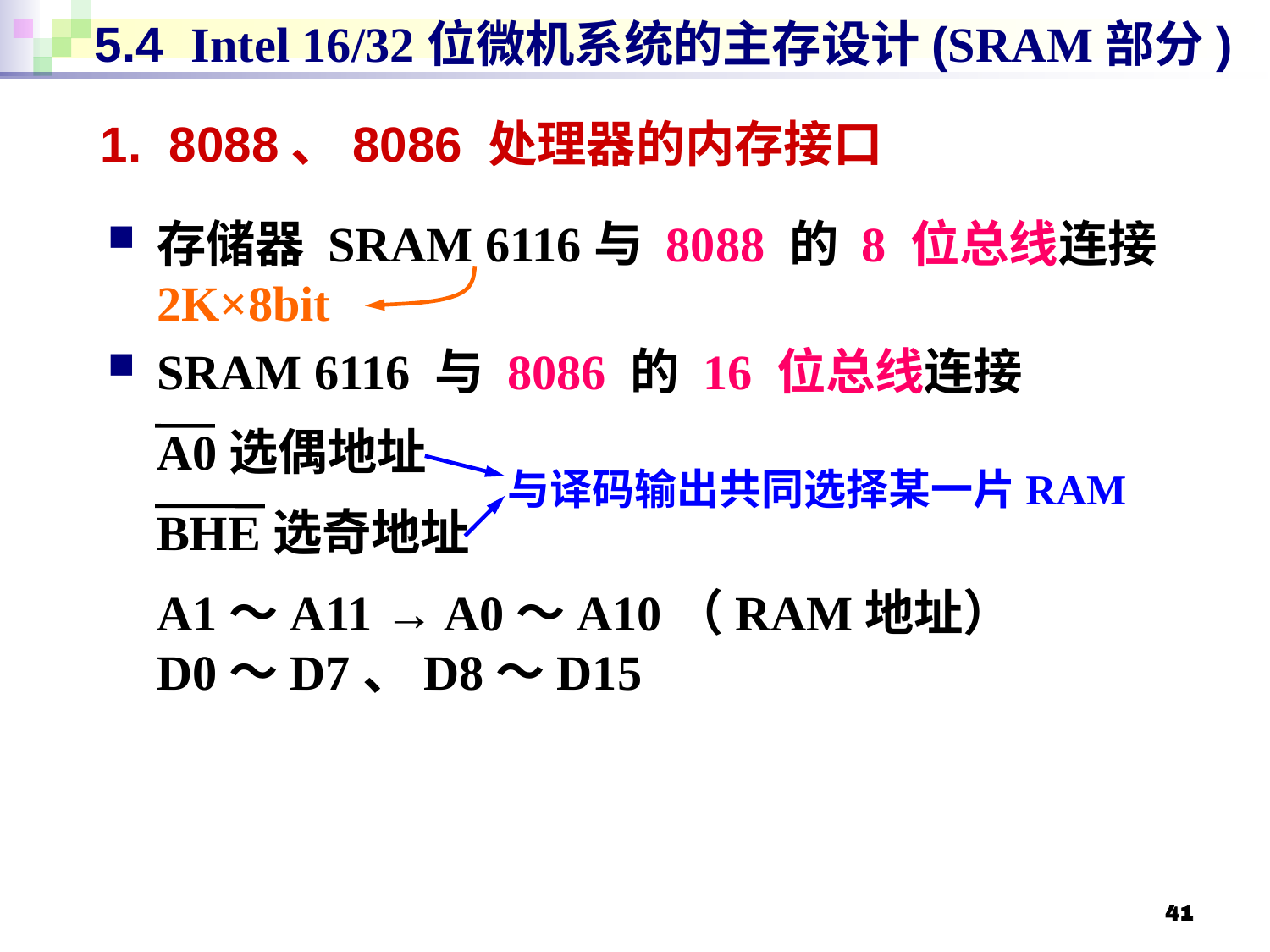

# 5.4  Intel 16/32位微机系统的主存设计(SRAM部分)
1.  8088、8086 处理器的内存接口
存储器 SRAM 6116与 8088 的 8 位总线连接
2K×8bit
SRAM 6116 与 8086 的 16 位总线连接
A0选偶地址
BHE选奇地址
A1～A11 → A0～A10（RAM地址）
D0～D7、D8～D15

与译码输出共同选择某一片RAM

41